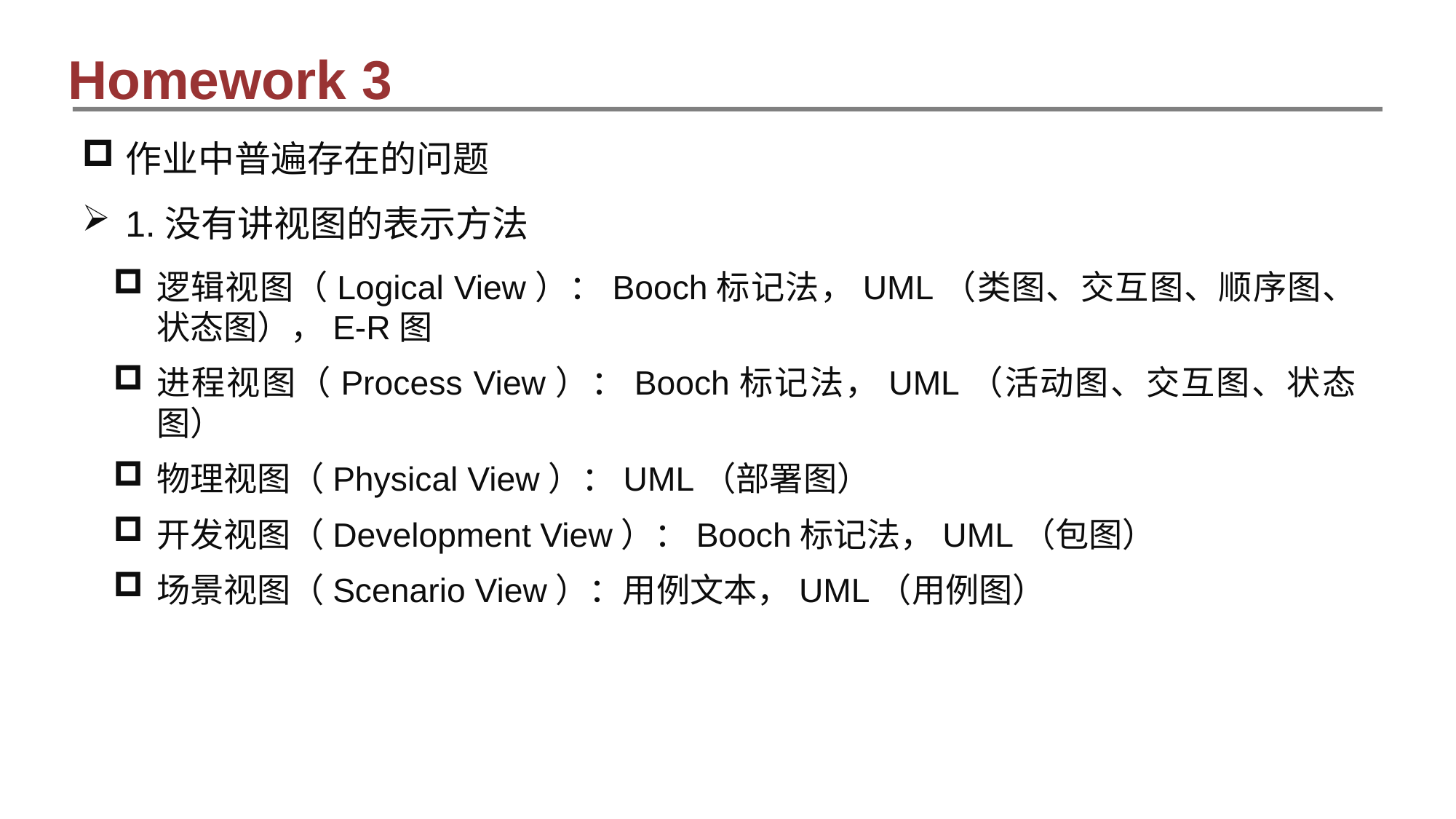

Homework 3
作业中普遍存在的问题
1.没有讲视图的表示方法
逻辑视图（Logical View）：Booch标记法，UML（类图、交互图、顺序图、状态图），E-R图
进程视图（Process View）：Booch标记法，UML（活动图、交互图、状态图）
物理视图（Physical View）：UML（部署图）
开发视图（Development View）：Booch标记法，UML（包图）
场景视图（Scenario View）：用例文本，UML（用例图）